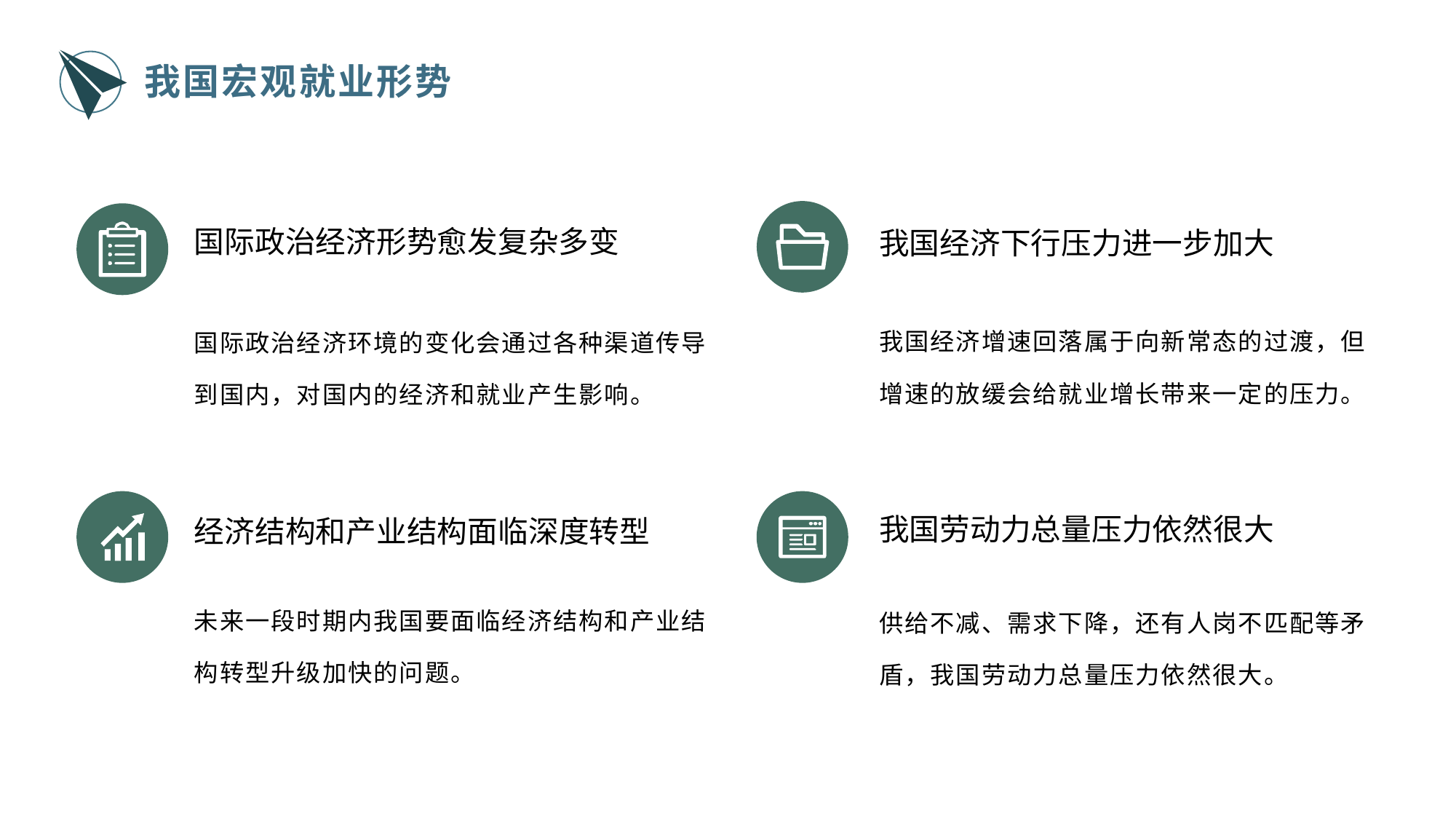

我国宏观就业形势

国际政治经济形势愈发复杂多变
我国经济下行压力进一步加大

我国经济增速回落属于向新常态的过渡，但增速的放缓会给就业增长带来一定的压力。
国际政治经济环境的变化会通过各种渠道传导到国内，对国内的经济和就业产生影响。

我国劳动力总量压力依然很大
经济结构和产业结构面临深度转型

未来一段时期内我国要面临经济结构和产业结构转型升级加快的问题。

供给不减、需求下降，还有人岗不匹配等矛盾，我国劳动力总量压力依然很大。